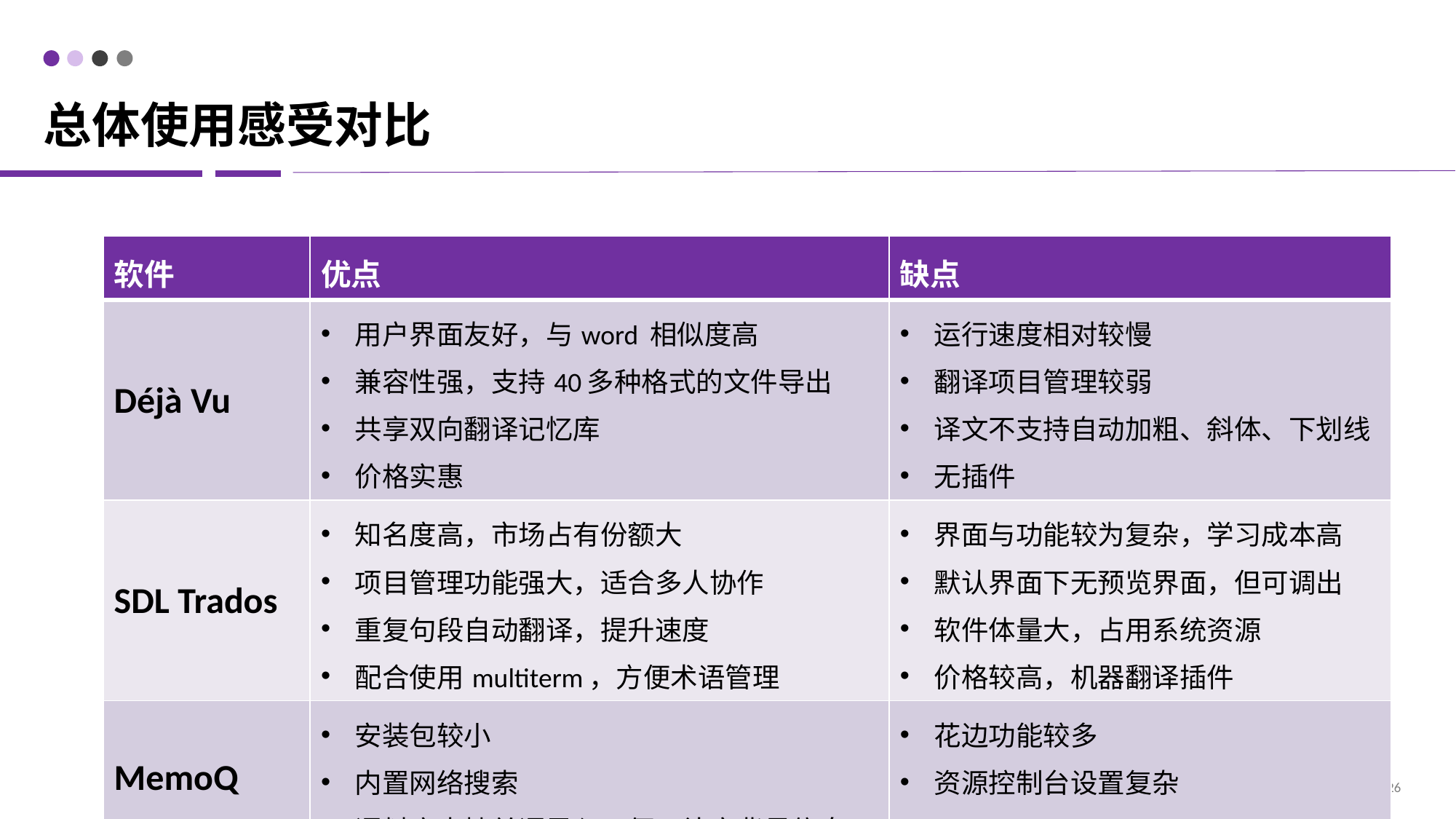

# 总体使用感受对比
| 软件 | 优点 | 缺点 |
| --- | --- | --- |
| Déjà Vu | 用户界面友好，与word 相似度高 兼容性强，支持40多种格式的文件导出 共享双向翻译记忆库 价格实惠 | 运行速度相对较慢 翻译项目管理较弱 译文不支持自动加粗、斜体、下划线 无插件 |
| SDL Trados | 知名度高，市场占有份额大 项目管理功能强大，适合多人协作 重复句段自动翻译，提升速度 配合使用multiterm，方便术语管理 | 界面与功能较为复杂，学习成本高 默认界面下无预览界面，但可调出 软件体量大，占用系统资源 价格较高，机器翻译插件 |
| MemoQ | 安装包较小 内置网络搜索 语料库支持单语导入，便于补充背景信息 | 花边功能较多 资源控制台设置复杂 |
26